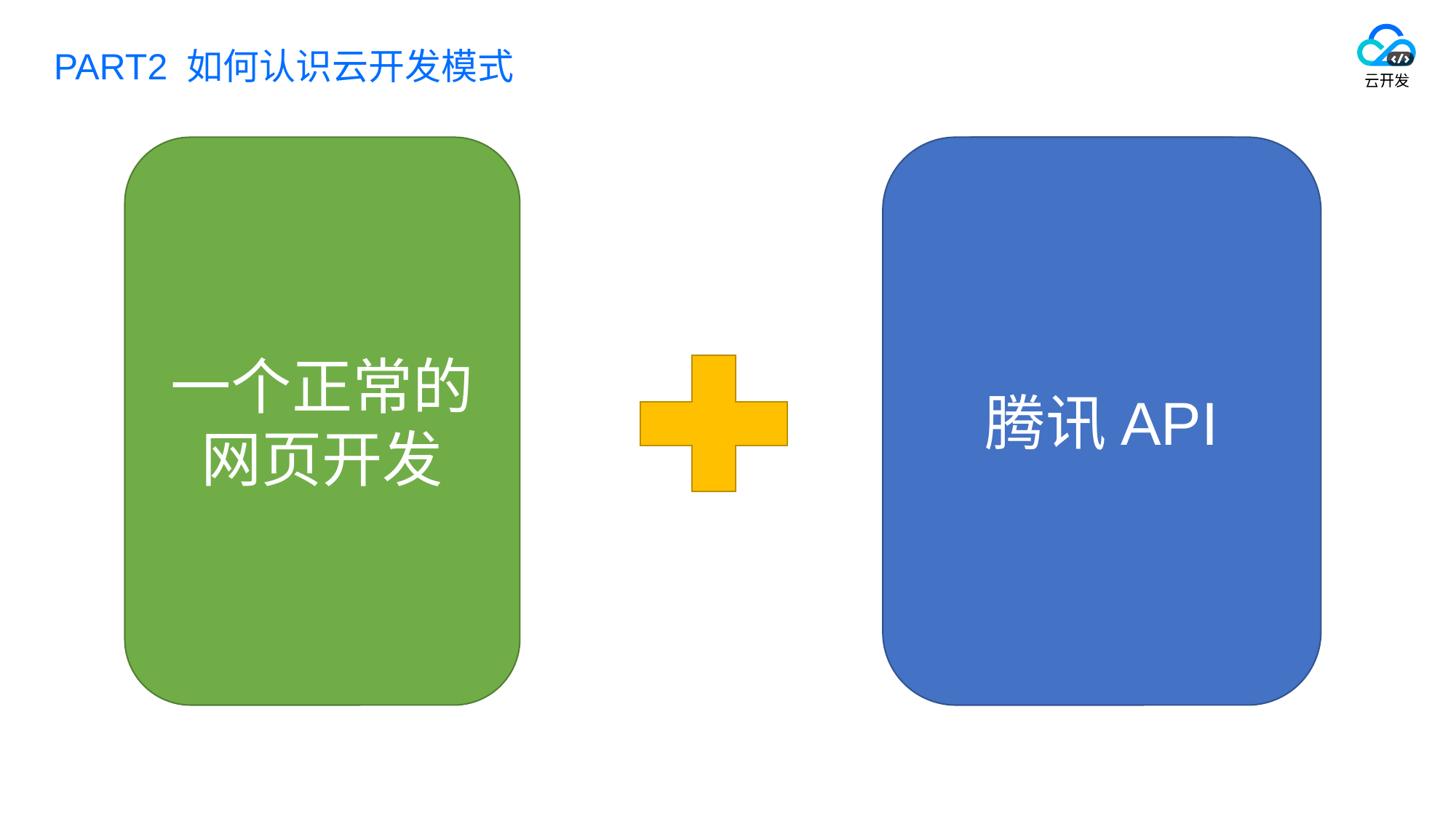

# PART2 如何认识云开发模式
一个正常的网页开发
腾讯API
云存储
e.g. 文件/数据库

云函数